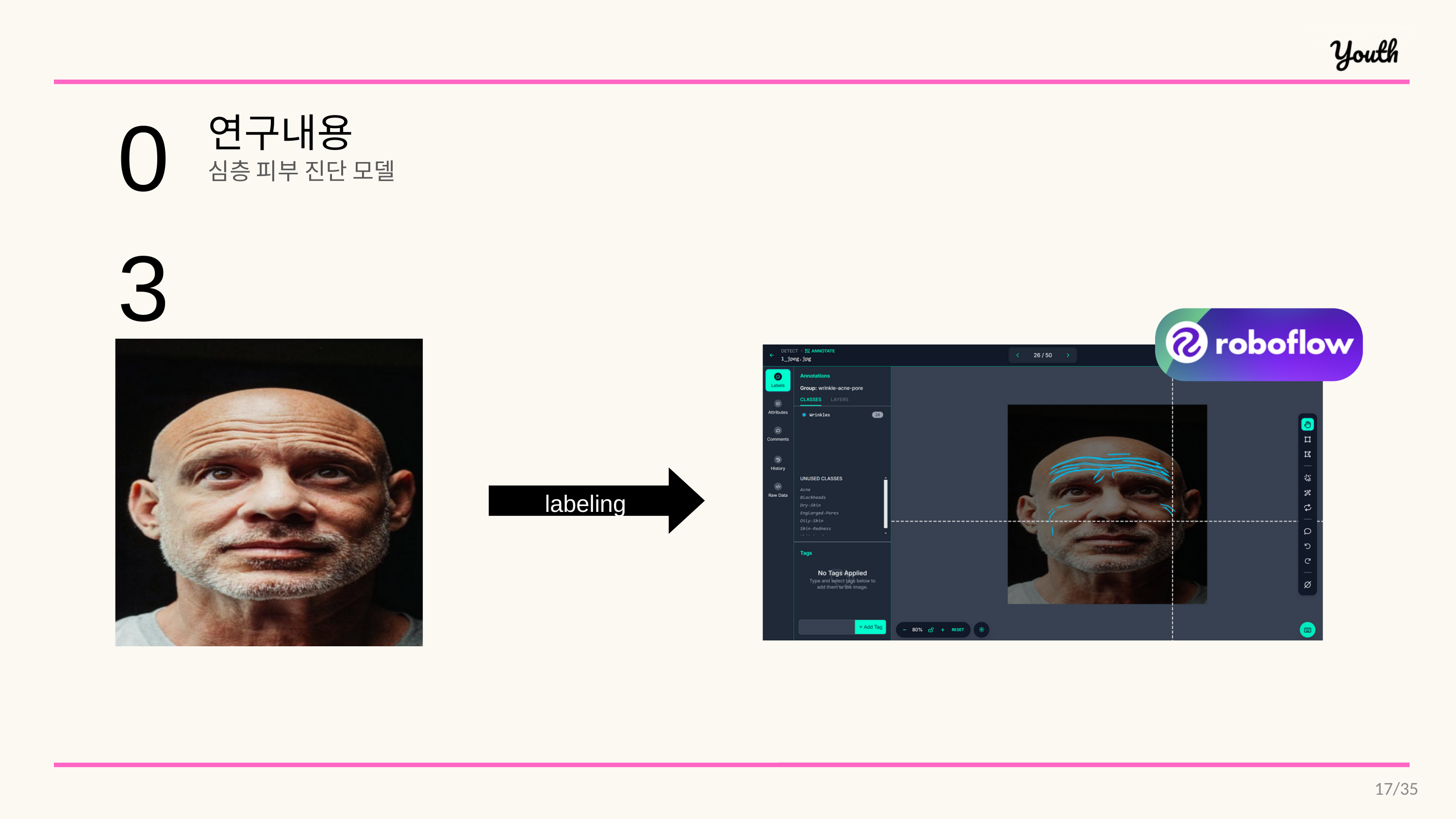

03

연구내용
심층 피부 진단 모델

labeling

17/35